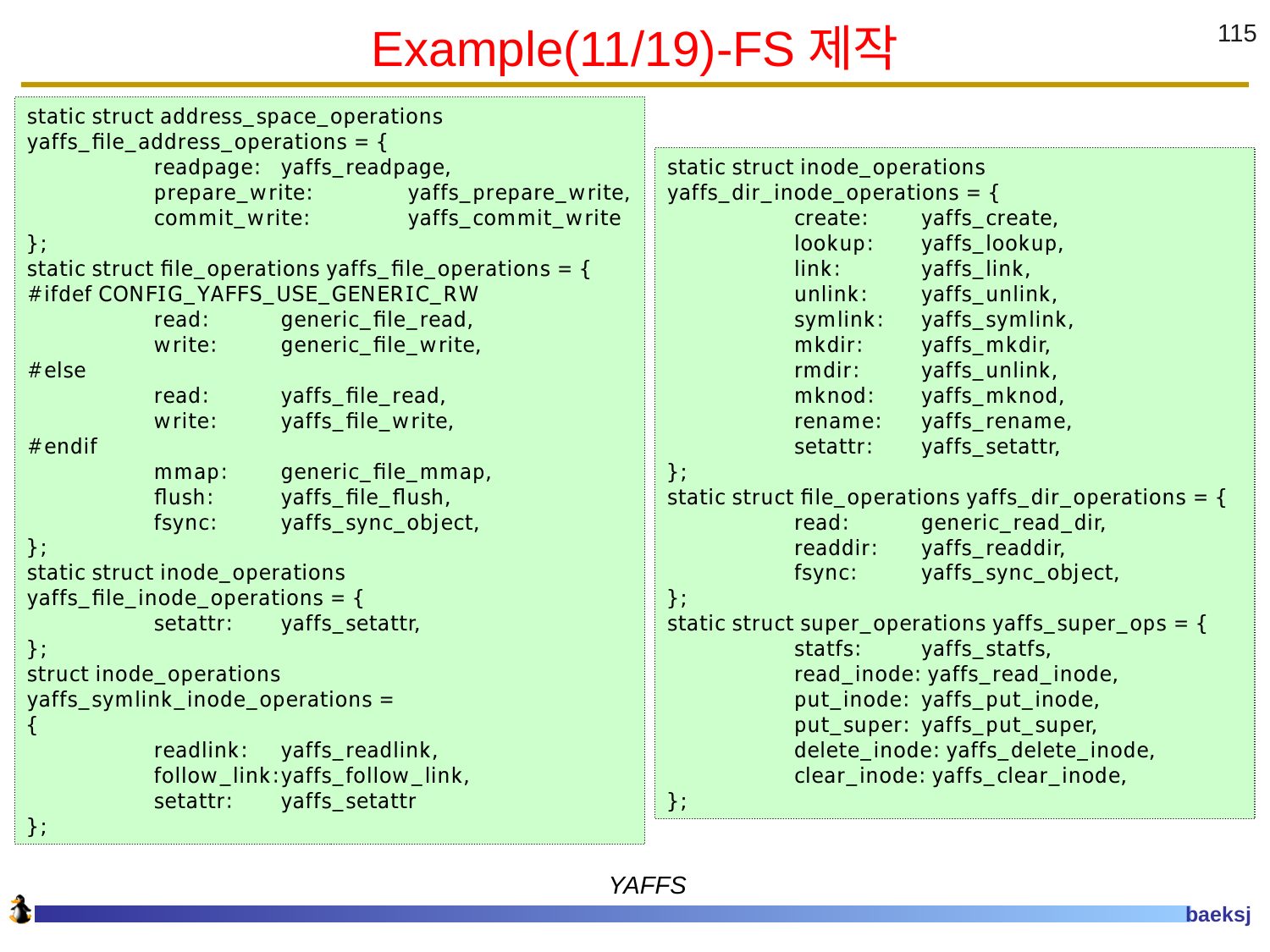

# Example(11/19)-FS제작
115
static struct address_space_operations yaffs_file_address_operations = {
	readpage:	yaffs_readpage,
	prepare_write:	yaffs_prepare_write,
	commit_write:	yaffs_commit_write
};
static struct file_operations yaffs_file_operations = {
#ifdef CONFIG_YAFFS_USE_GENERIC_RW
	read:	generic_file_read,
	write:	generic_file_write,
#else
	read:	yaffs_file_read,
	write:	yaffs_file_write,
#endif
	mmap:	generic_file_mmap,
	flush:	yaffs_file_flush,
	fsync:	yaffs_sync_object,
};
static struct inode_operations yaffs_file_inode_operations = {
	setattr:	yaffs_setattr,
};
struct inode_operations yaffs_symlink_inode_operations =
{
	readlink:	yaffs_readlink,
	follow_link:	yaffs_follow_link,
	setattr:	yaffs_setattr
};

static struct inode_operations yaffs_dir_inode_operations = {
	create:	yaffs_create,
	lookup:	yaffs_lookup,
	link:	yaffs_link,
	unlink:	yaffs_unlink,
	symlink:	yaffs_symlink,
	mkdir:	yaffs_mkdir,
	rmdir:	yaffs_unlink,
	mknod:	yaffs_mknod,
	rename:	yaffs_rename,
	setattr:	yaffs_setattr,
};
static struct file_operations yaffs_dir_operations = {
	read:	generic_read_dir,
	readdir:	yaffs_readdir,
	fsync:	yaffs_sync_object,
};
static struct super_operations yaffs_super_ops = {
	statfs:	yaffs_statfs,
	read_inode: yaffs_read_inode,
	put_inode:	yaffs_put_inode,
	put_super:	yaffs_put_super,
	delete_inode: yaffs_delete_inode,
	clear_inode: yaffs_clear_inode,
};
YAFFS